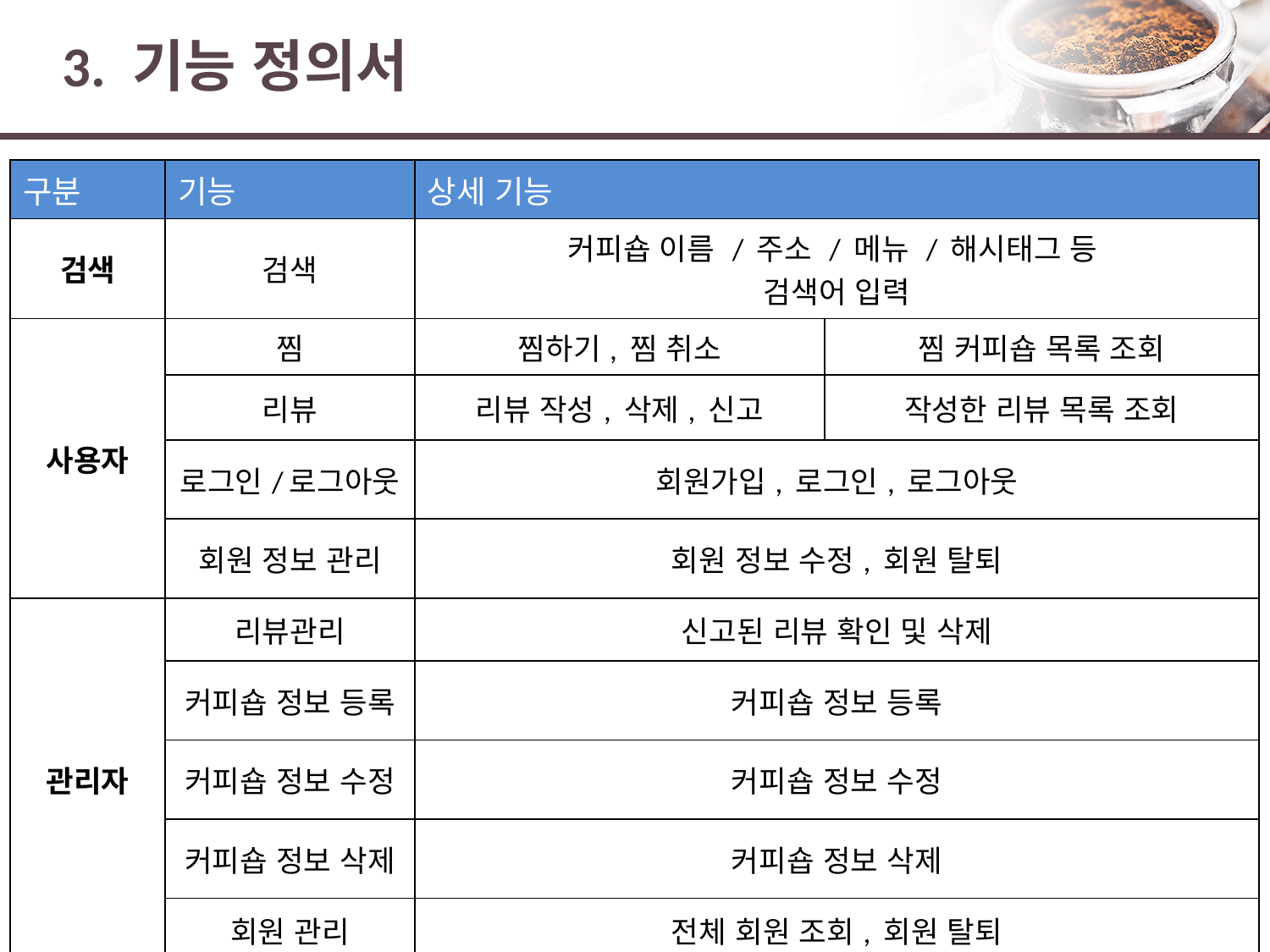

# 3. 기능 정의서
| 구분 | 기능 | 상세 기능 |  |
| --- | --- | --- | --- |
| 검색 | 검색 | 커피숍 이름 / 주소 / 메뉴 / 해시태그 등 검색어 입력 |  |
| 사용자 | 찜 | 찜하기, 찜 취소 | 찜 커피숍 목록 조회 |
|  | 리뷰 | 리뷰 작성, 삭제, 신고 | 작성한 리뷰 목록 조회 |
|  | 로그인/로그아웃 | 회원가입, 로그인, 로그아웃 |  |
|  | 회원 정보 관리 | 회원 정보 수정, 회원 탈퇴 |  |
| 관리자 | 리뷰관리 | 신고된 리뷰 확인 및 삭제 |  |
|  | 커피숍 정보 등록 | 커피숍 정보 등록 |  |
|  | 커피숍 정보 수정 | 커피숍 정보 수정 |  |
|  | 커피숍 정보 삭제 | 커피숍 정보 삭제 |  |
|  | 회원 관리 | 전체 회원 조회, 회원 탈퇴 |  |